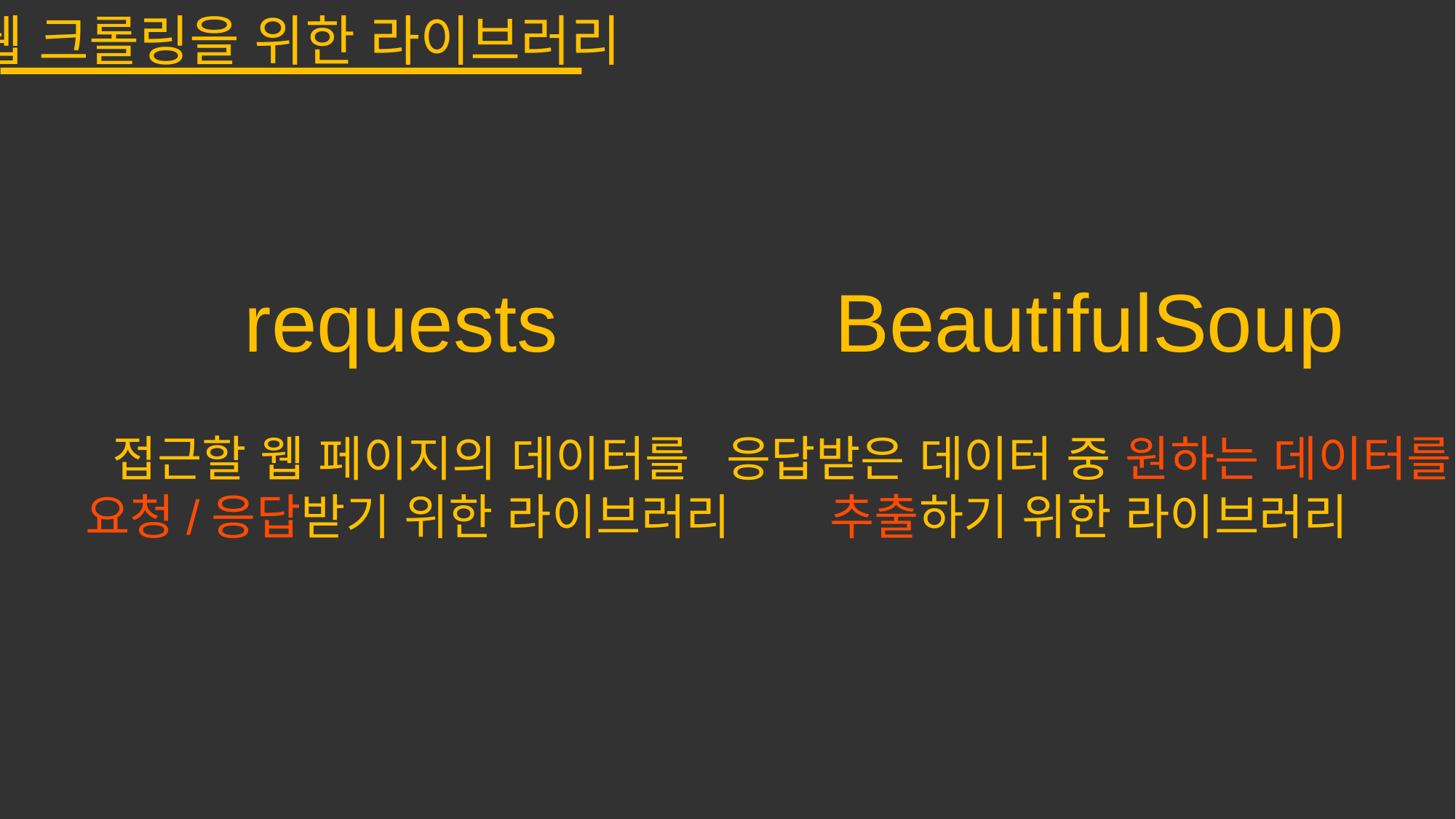

웹 크롤링을 위한 라이브러리

requests
BeautifulSoup
접근할 웹 페이지의 데이터를
요청/응답받기 위한 라이브러리
응답받은 데이터 중 원하는 데이터를
추출하기 위한 라이브러리